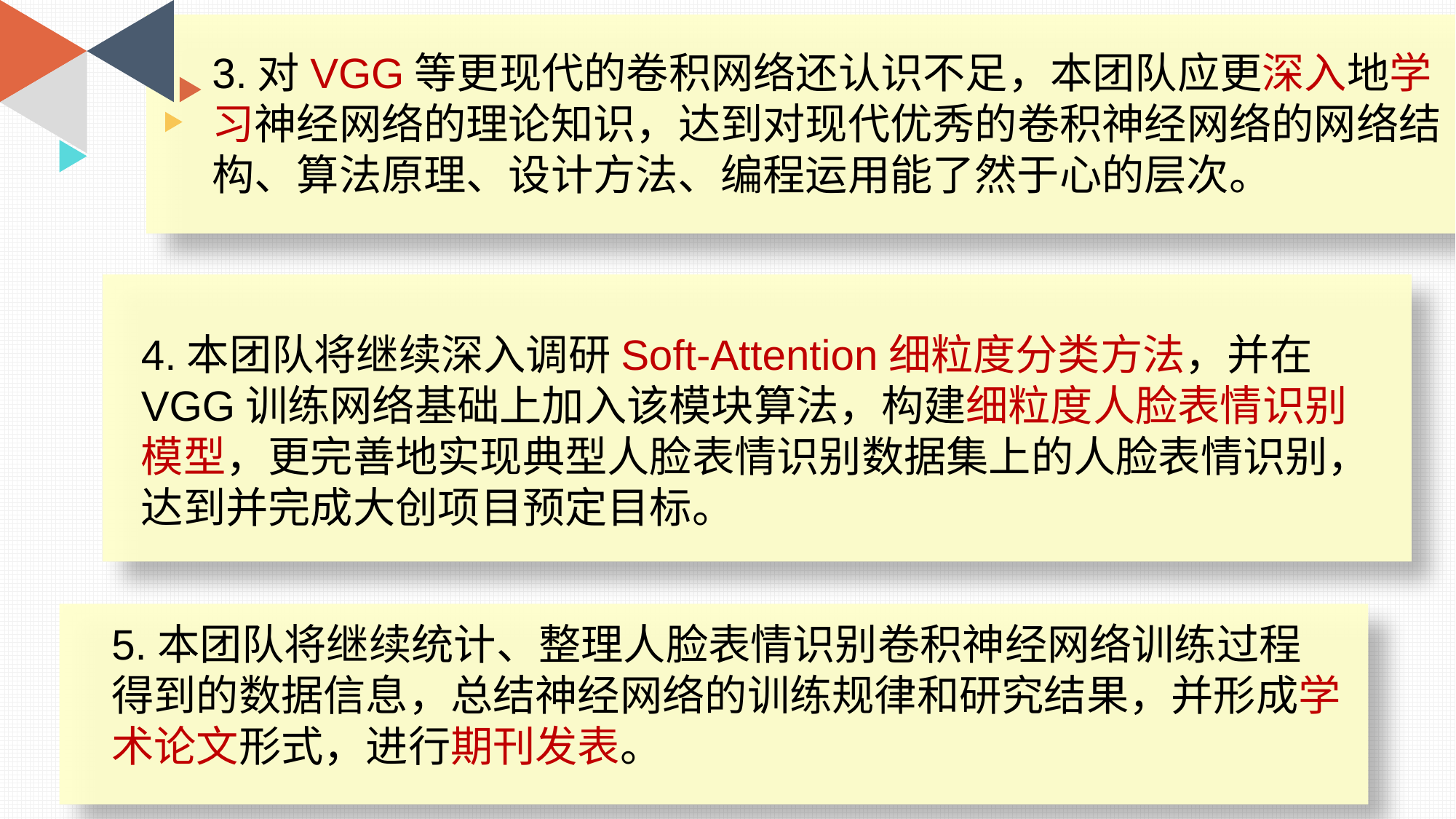

3.对VGG等更现代的卷积网络还认识不足，本团队应更深入地学习神经网络的理论知识，达到对现代优秀的卷积神经网络的网络结构、算法原理、设计方法、编程运用能了然于心的层次。

4.本团队将继续深入调研Soft-Attention细粒度分类方法，并在VGG训练网络基础上加入该模块算法，构建细粒度人脸表情识别模型，更完善地实现典型人脸表情识别数据集上的人脸表情识别，达到并完成大创项目预定目标。

5.本团队将继续统计、整理人脸表情识别卷积神经网络训练过程得到的数据信息，总结神经网络的训练规律和研究结果，并形成学术论文形式，进行期刊发表。